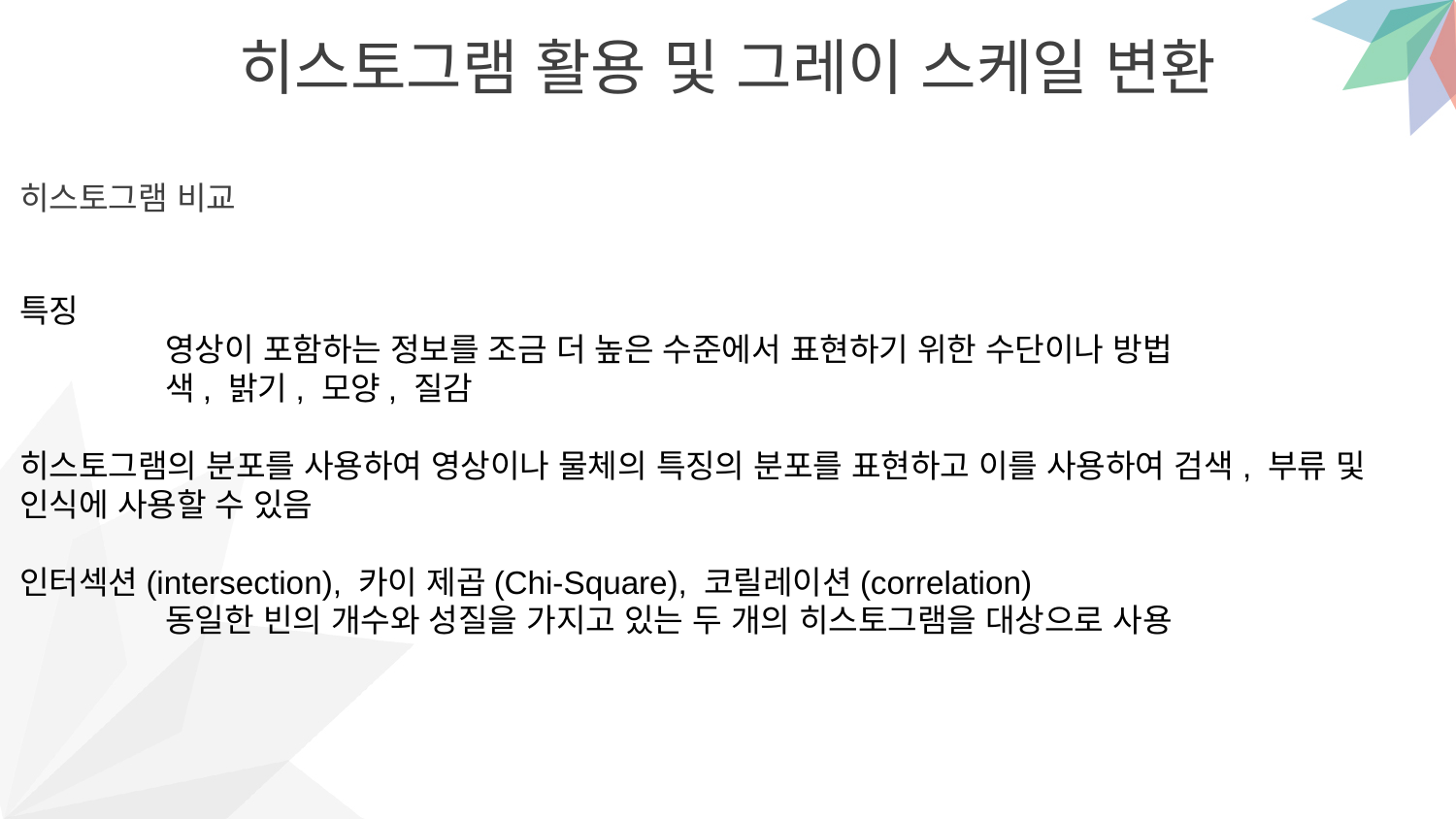

히스토그램 활용 및 그레이 스케일 변환
히스토그램 비교
특징
	영상이 포함하는 정보를 조금 더 높은 수준에서 표현하기 위한 수단이나 방법
	색, 밝기, 모양, 질감

히스토그램의 분포를 사용하여 영상이나 물체의 특징의 분포를 표현하고 이를 사용하여 검색, 부류 및 인식에 사용할 수 있음

인터섹션(intersection), 카이 제곱(Chi-Square), 코릴레이션(correlation)
	동일한 빈의 개수와 성질을 가지고 있는 두 개의 히스토그램을 대상으로 사용